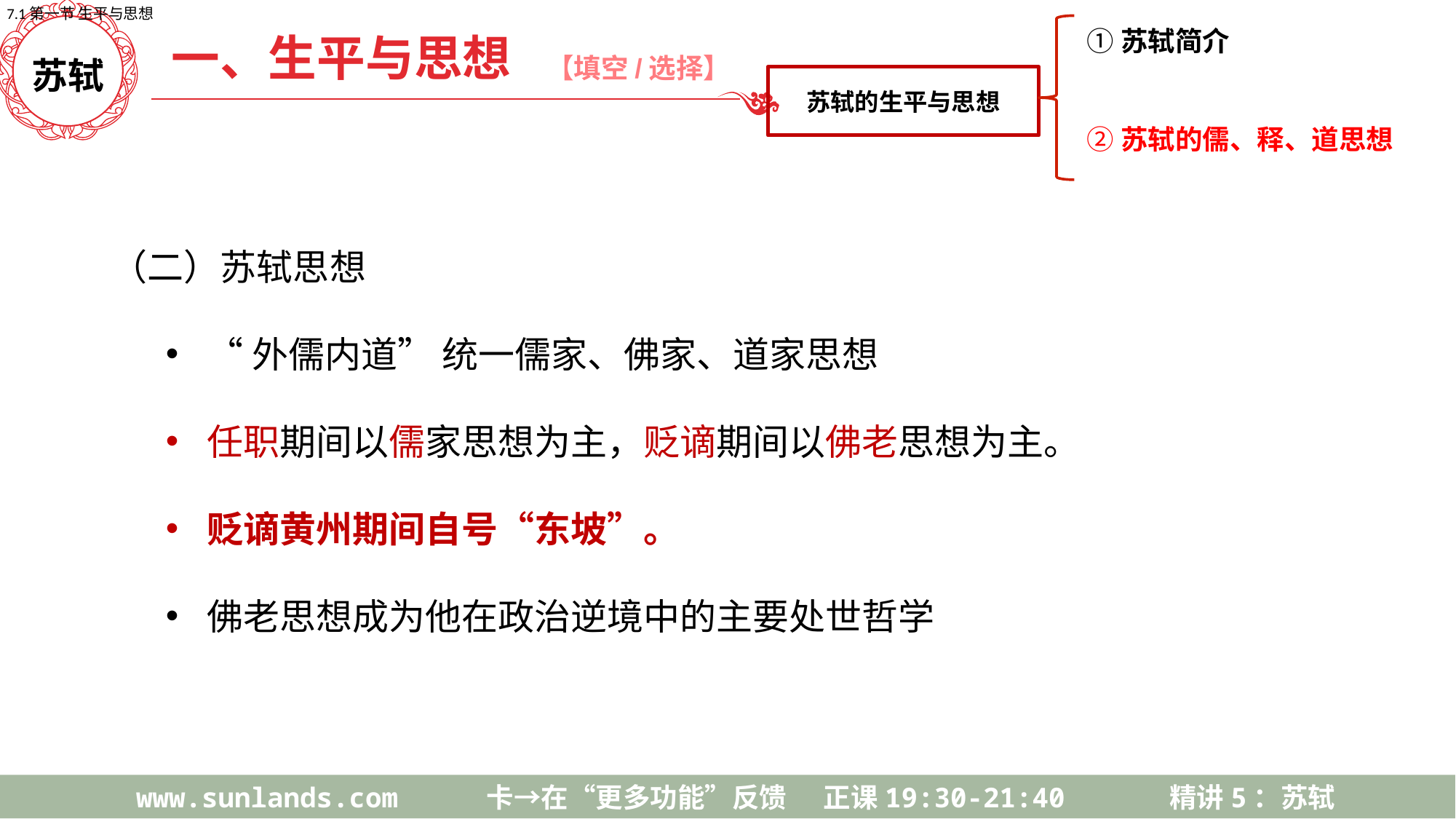

7.1第一节 生平与思想

苏轼的生平与思想

①苏轼简介

②苏轼的儒、释、道思想

一、生平与思想
【填空/选择】
苏轼

（二）苏轼思想
“外儒内道” 统一儒家、佛家、道家思想
任职期间以儒家思想为主，贬谪期间以佛老思想为主。
贬谪黄州期间自号“东坡”。
佛老思想成为他在政治逆境中的主要处世哲学